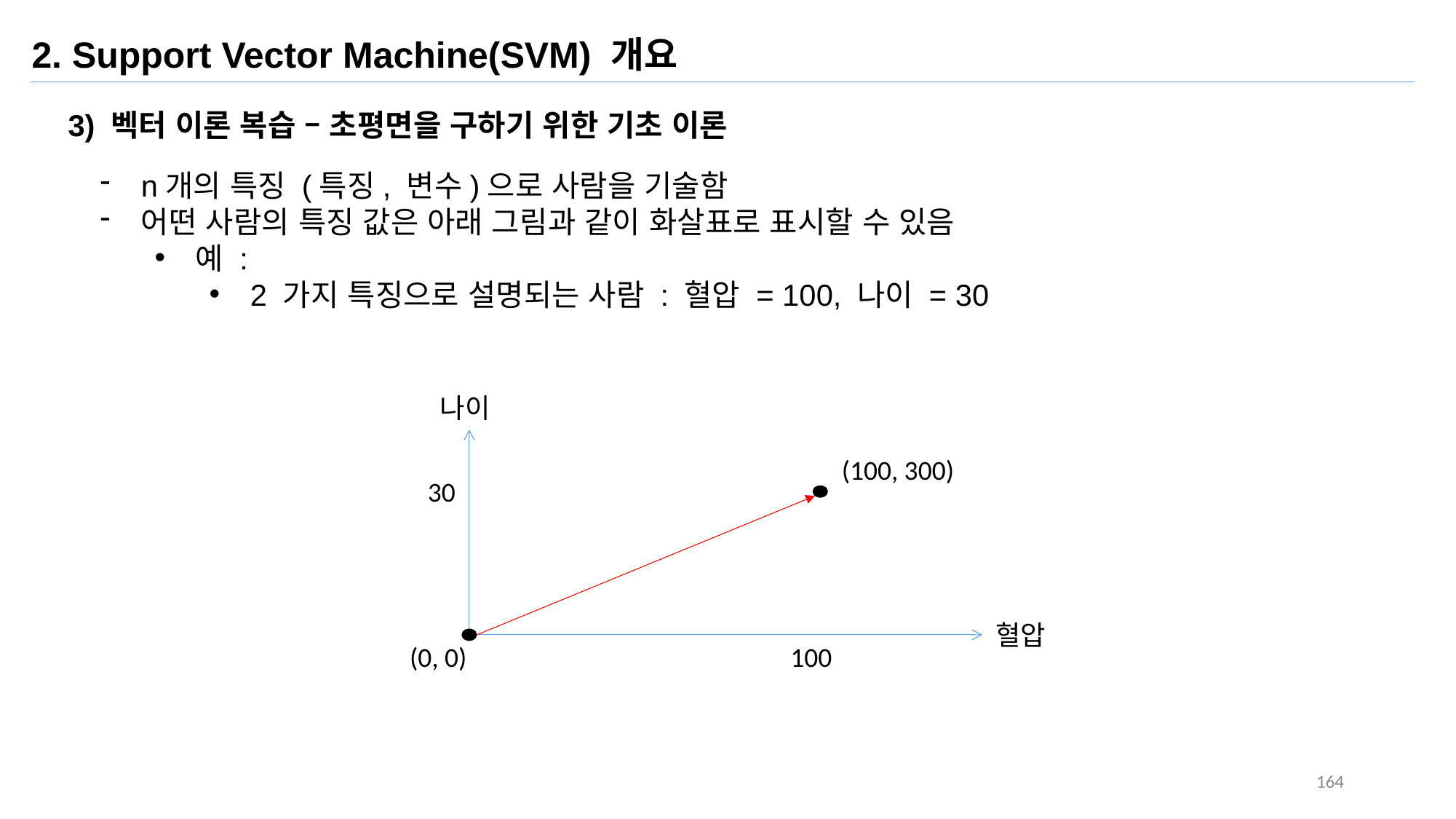

2. Support Vector Machine(SVM) 개요
3) 벡터 이론 복습 – 초평면을 구하기 위한 기초 이론
n개의 특징 (특징, 변수)으로 사람을 기술함
어떤 사람의 특징 값은 아래 그림과 같이 화살표로 표시할 수 있음
예 :
2 가지 특징으로 설명되는 사람 : 혈압 = 100, 나이 = 30

나이
(100, 300)
30

혈압

(0, 0)
100
164